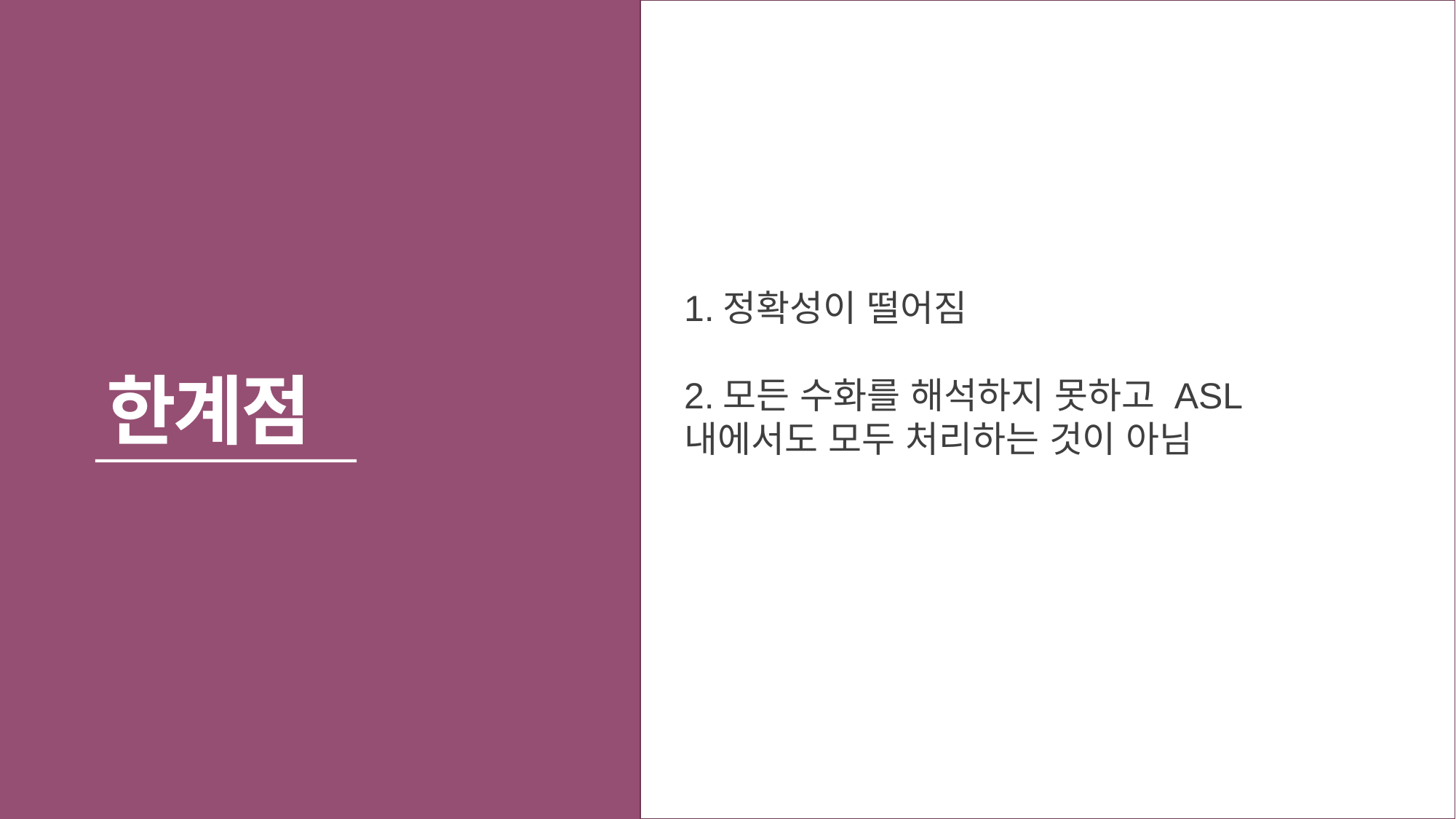

# 한계점
1.정확성이 떨어짐

2.모든 수화를 해석하지 못하고 ASL내에서도 모두 처리하는 것이 아님